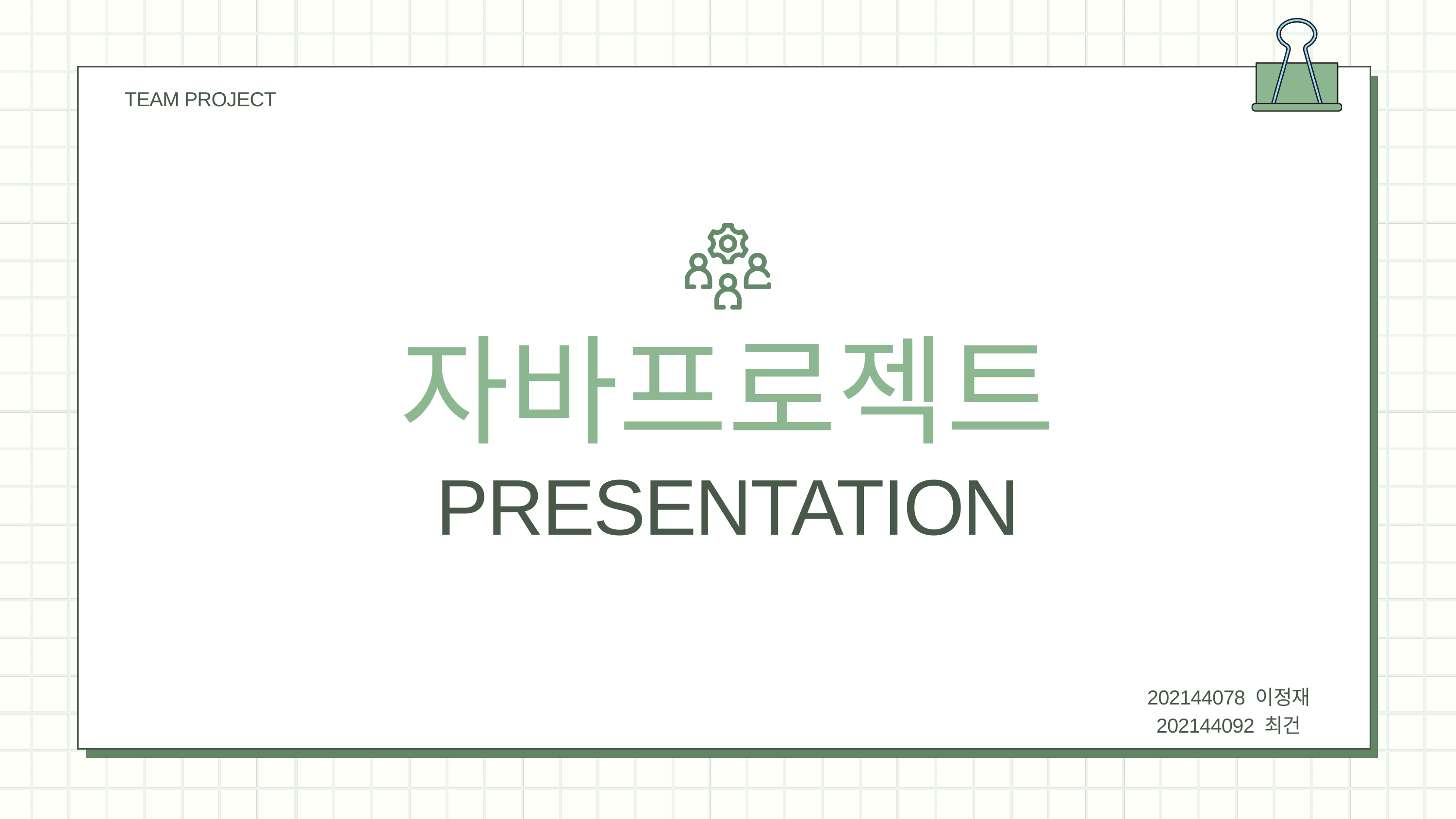

TEAM PROJECT

자바프로젝트
PRESENTATION
202144078 이정재
202144092 최건